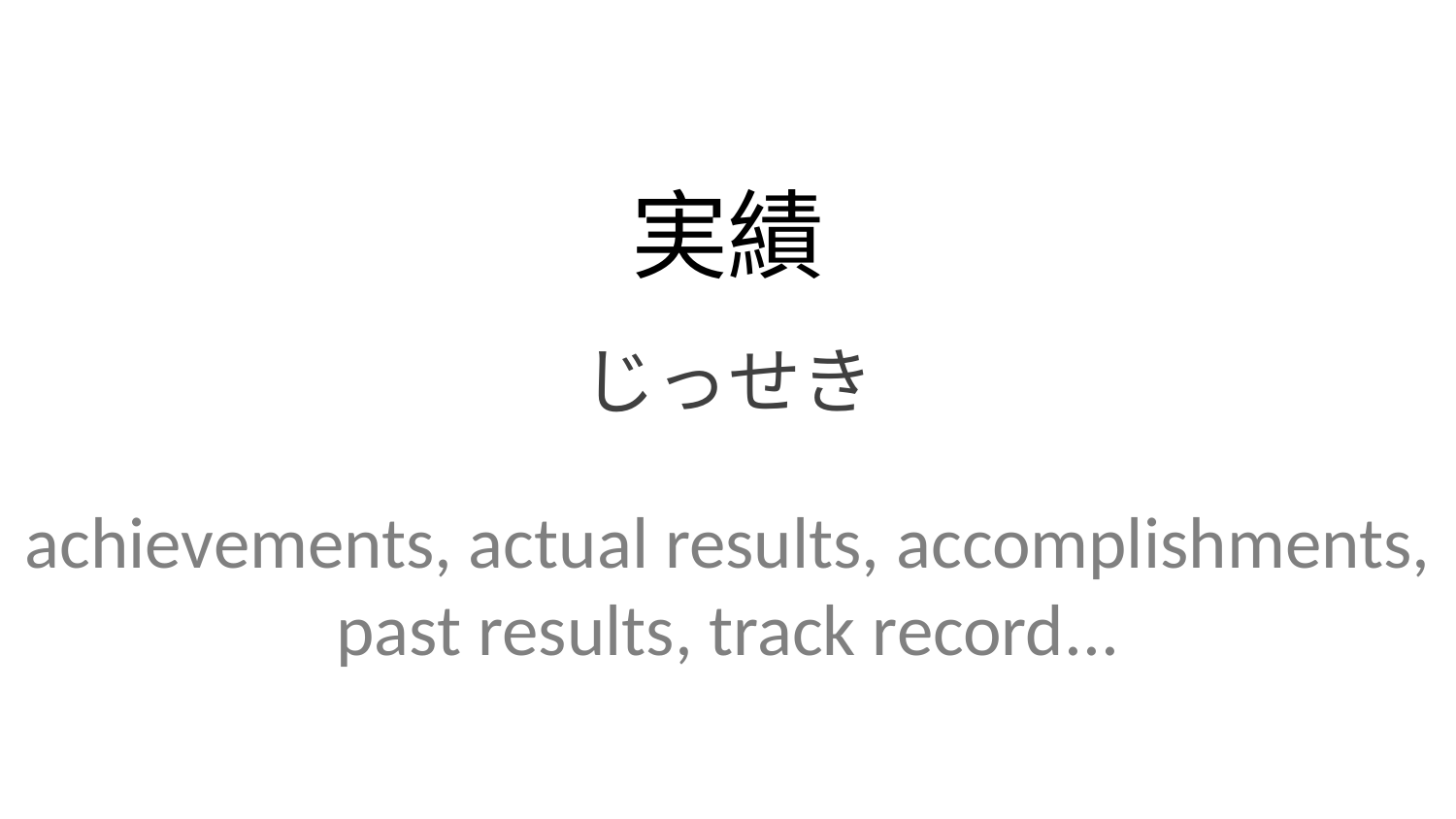

実績

じっせき
achievements, actual results, accomplishments, past results, track record...